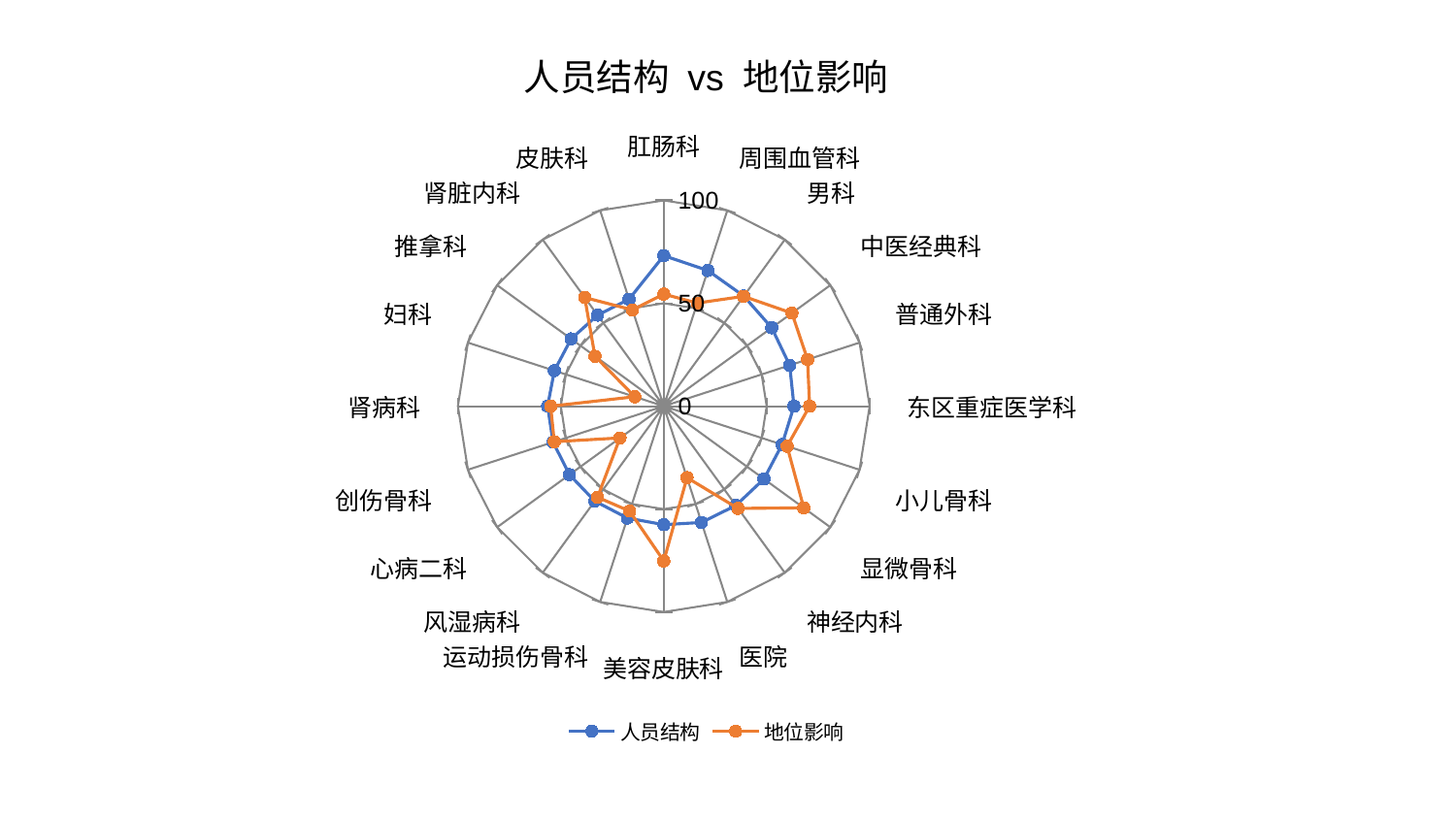

### Chart: 人员结构 vs 地位影响

| Category | 人员结构 | 地位影响 |
|---|---|---|
| 肛肠科 | 73.16209488646255 | 54.44525886130045 |
| 周围血管科 | 69.34223313656102 | 52.70996473177117 |
| 男科 | 66.13944681288646 | 65.98787331165902 |
| 中医经典科 | 64.83374586934163 | 76.96095706287208 |
| 普通外科 | 64.3296137543599 | 73.45814545769001 |
| 东区重症医学科 | 63.2538252690333 | 70.87423402850087 |
| 小儿骨科 | 60.43719806058585 | 63.0212032391669 |
| 显微骨科 | 60.15898087032054 | 84.07031621457868 |
| 神经内科 | 59.6015833141151 | 61.39219691535046 |
| 医院 | 59.40036921923445 | 36.52380263380355 |
| 美容皮肤科 | 57.5849769812338 | 75.21333782022373 |
| 运动损伤骨科 | 57.1562961830663 | 53.60705213736989 |
| 风湿病科 | 57.01987595311706 | 54.70598477366505 |
| 心病二科 | 56.6186659529264 | 26.26676713247599 |
| 创伤骨科 | 56.55054191926888 | 55.9137742610636 |
| 肾病科 | 56.41220708142126 | 54.93370745854508 |
| 妇科 | 55.85368341635766 | 14.779967522172013 |
| 推拿科 | 55.64221727924649 | 41.311141432062726 |
| 肾脏内科 | 54.68824370469409 | 65.27862533331351 |
| 皮肤科 | 54.64561992741438 | 49.19954719033595 |
52